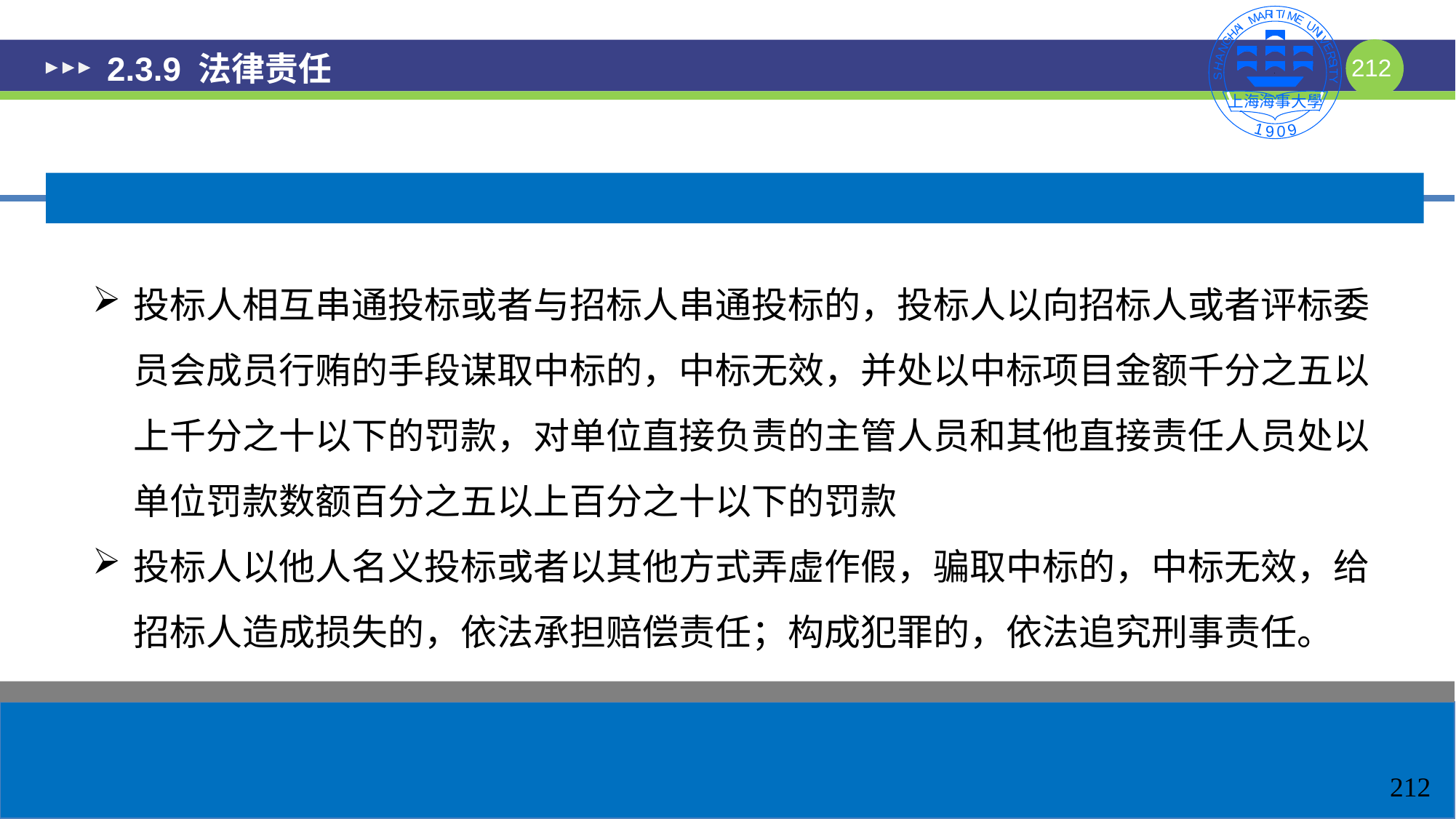

# 2.3.9 法律责任

投标人相互串通投标或者与招标人串通投标的，投标人以向招标人或者评标委员会成员行贿的手段谋取中标的，中标无效，并处以中标项目金额千分之五以上千分之十以下的罚款，对单位直接负责的主管人员和其他直接责任人员处以单位罚款数额百分之五以上百分之十以下的罚款
投标人以他人名义投标或者以其他方式弄虚作假，骗取中标的，中标无效，给招标人造成损失的，依法承担赔偿责任；构成犯罪的，依法追究刑事责任。

212
212